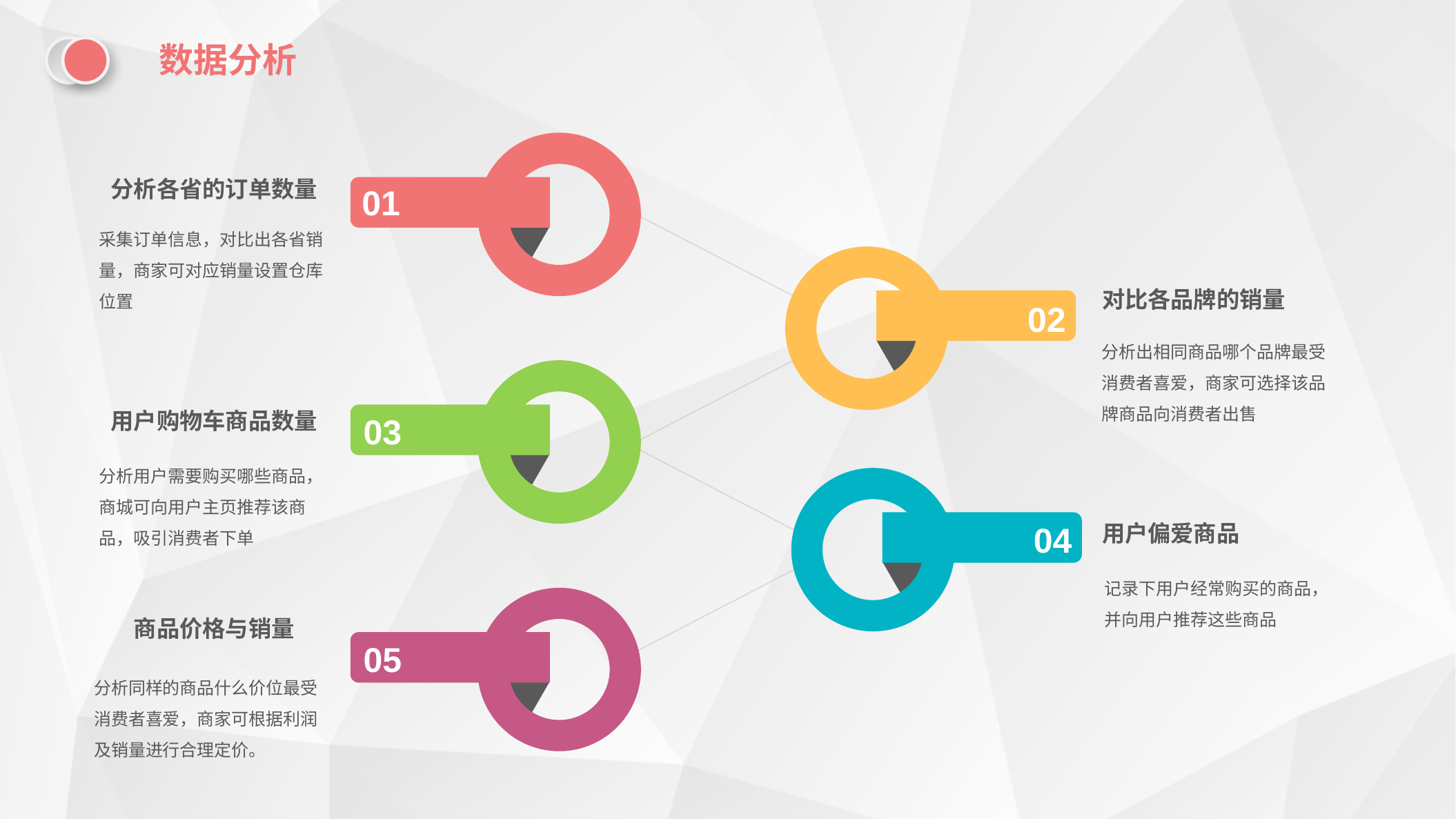

数据分析

分析各省的订单数量

01
采集订单信息，对比出各省销量，商家可对应销量设置仓库位置

对比各品牌的销量

02
分析出相同商品哪个品牌最受消费者喜爱，商家可选择该品牌商品向消费者出售

用户购物车商品数量

03

分析用户需要购买哪些商品，商城可向用户主页推荐该商品，吸引消费者下单

04
用户偏爱商品

记录下用户经常购买的商品，并向用户推荐这些商品

商品价格与销量

05
分析同样的商品什么价位最受消费者喜爱，商家可根据利润及销量进行合理定价。